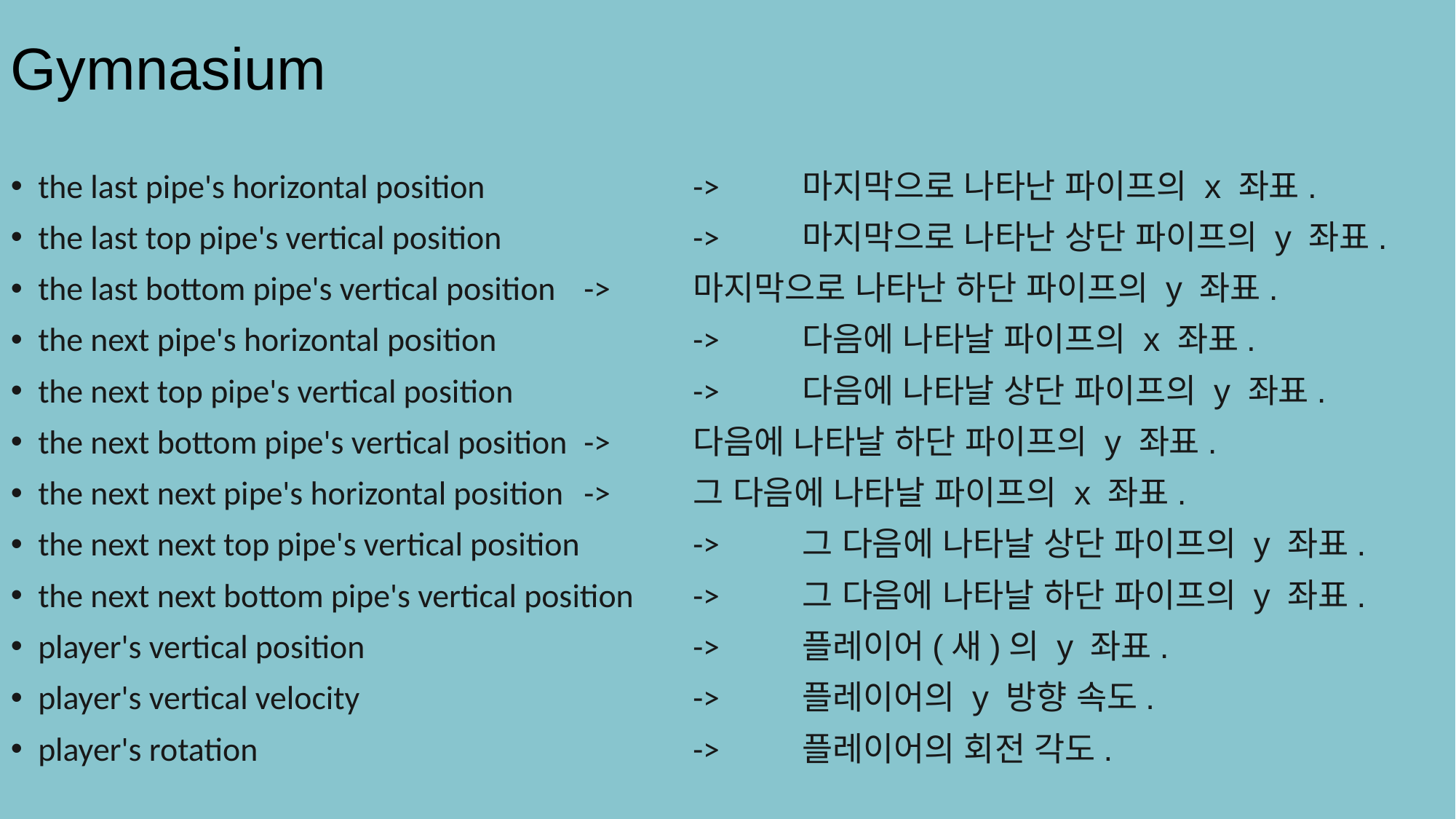

Gymnasium

the last pipe's horizontal position 		-> 	마지막으로 나타난 파이프의 x 좌표.
the last top pipe's vertical position 		-> 	마지막으로 나타난 상단 파이프의 y 좌표.
the last bottom pipe's vertical position 	-> 	마지막으로 나타난 하단 파이프의 y 좌표.
the next pipe's horizontal position 		-> 	다음에 나타날 파이프의 x 좌표.
the next top pipe's vertical position 		-> 	다음에 나타날 상단 파이프의 y 좌표.
the next bottom pipe's vertical position 	->	다음에 나타날 하단 파이프의 y 좌표.
the next next pipe's horizontal position 	-> 	그 다음에 나타날 파이프의 x 좌표.
the next next top pipe's vertical position 	-> 	그 다음에 나타날 상단 파이프의 y 좌표.
the next next bottom pipe's vertical position 	-> 	그 다음에 나타날 하단 파이프의 y 좌표.
player's vertical position 			-> 	플레이어(새)의 y 좌표.
player's vertical velocity 			-> 	플레이어의 y 방향 속도.
player's rotation				-> 	플레이어의 회전 각도.